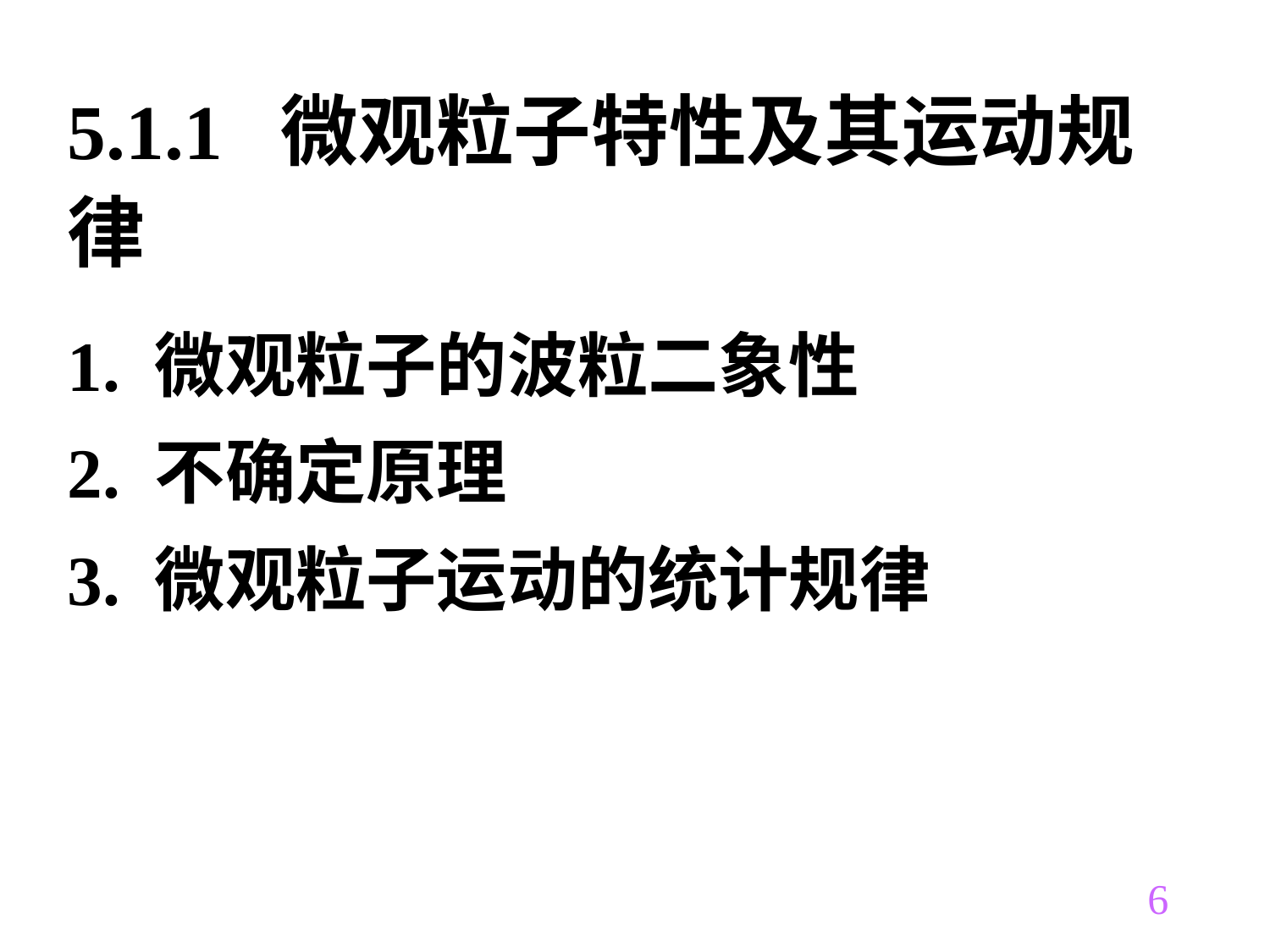

5.1.1  微观粒子特性及其运动规律
1. 微观粒子的波粒二象性
2. 不确定原理
3. 微观粒子运动的统计规律